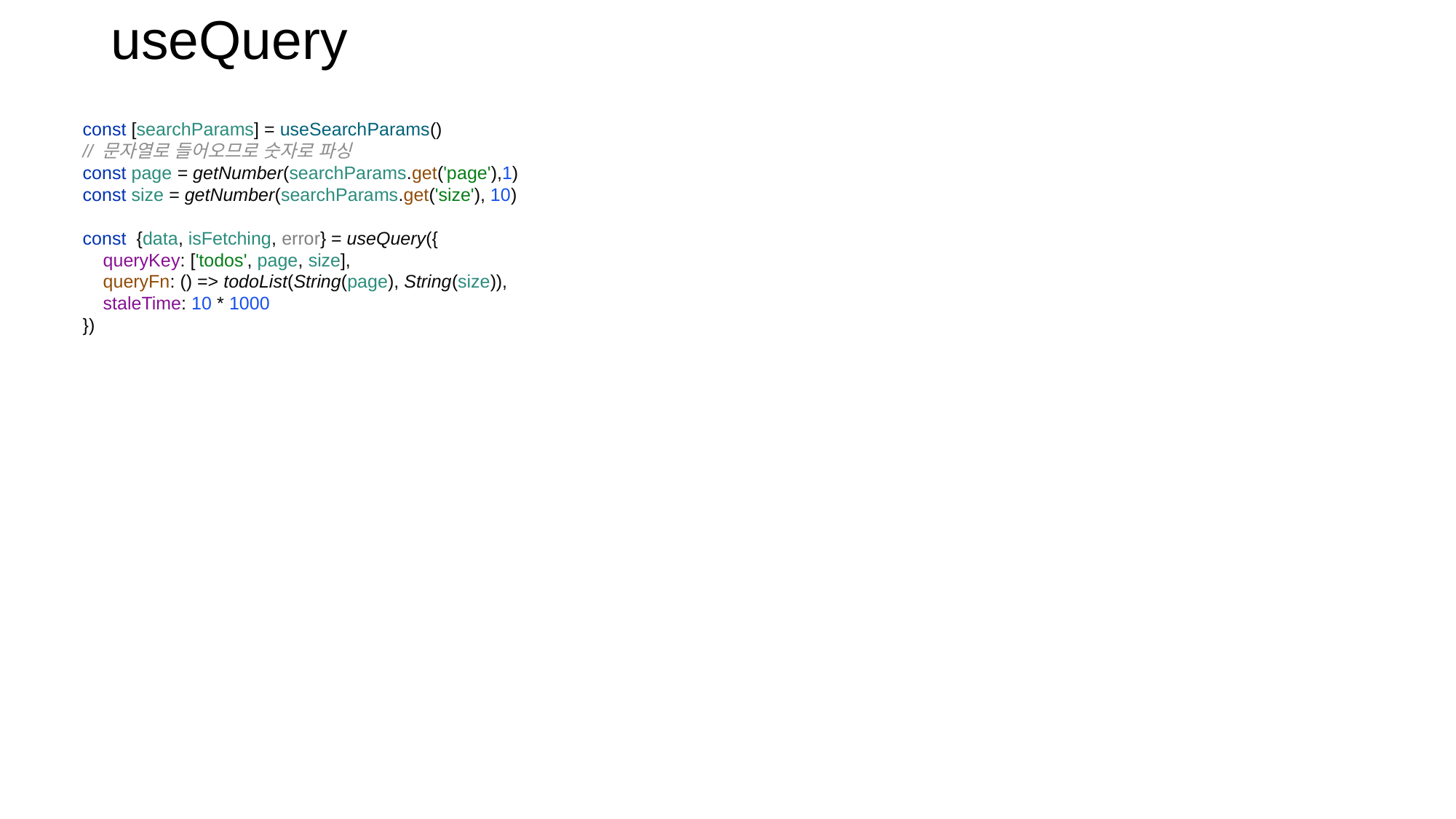

# useQuery
const [searchParams] = useSearchParams()
// 문자열로 들어오므로 숫자로 파싱
const page = getNumber(searchParams.get('page'),1)
const size = getNumber(searchParams.get('size'), 10)
const  {data, isFetching, error} = useQuery({
    queryKey: ['todos', page, size],
    queryFn: () => todoList(String(page), String(size)),
    staleTime: 10 * 1000
})